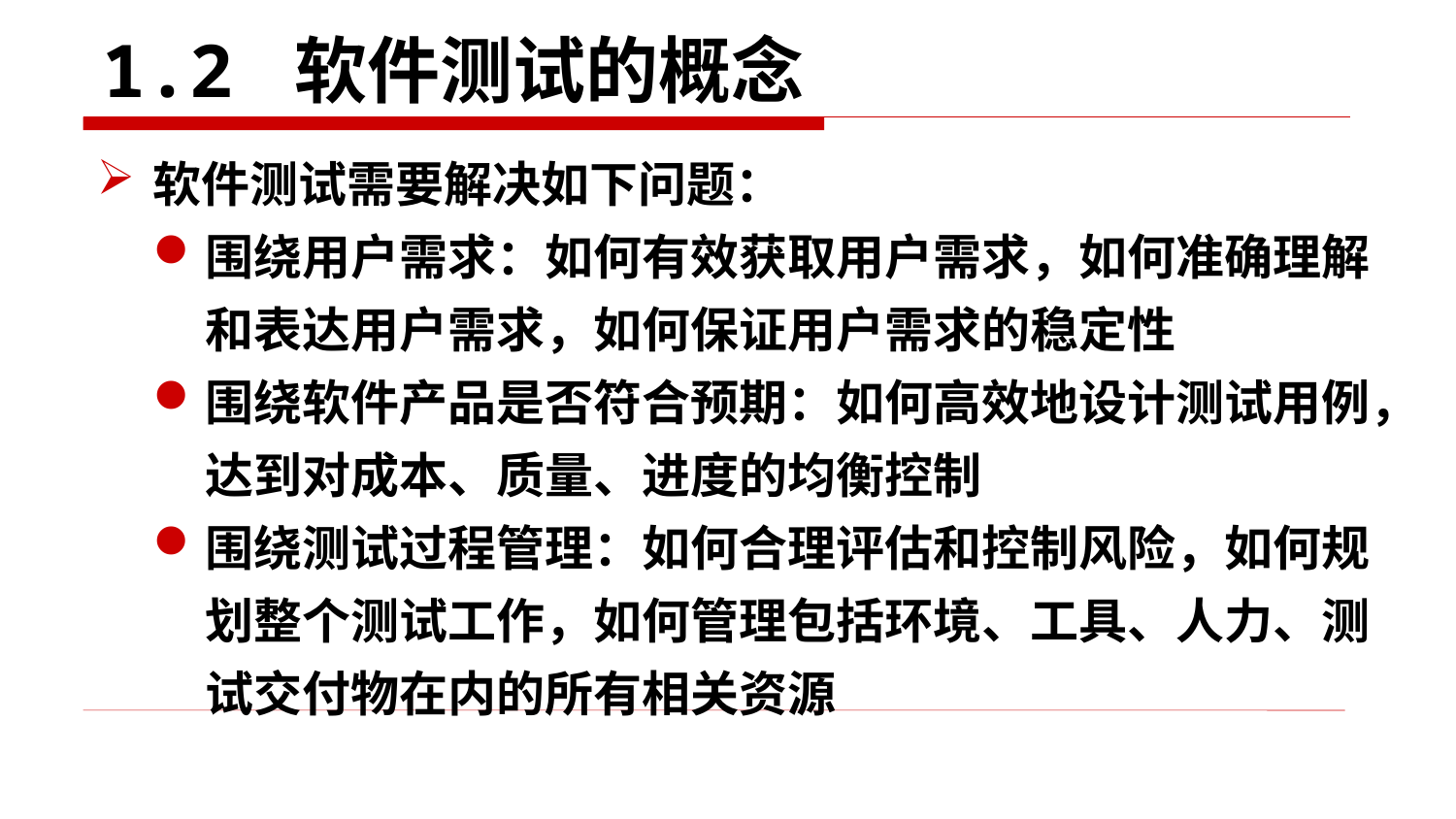

# 1.2 软件测试的概念
软件测试需要解决如下问题：
围绕用户需求：如何有效获取用户需求，如何准确理解和表达用户需求，如何保证用户需求的稳定性
围绕软件产品是否符合预期：如何高效地设计测试用例，达到对成本、质量、进度的均衡控制
围绕测试过程管理：如何合理评估和控制风险，如何规划整个测试工作，如何管理包括环境、工具、人力、测试交付物在内的所有相关资源